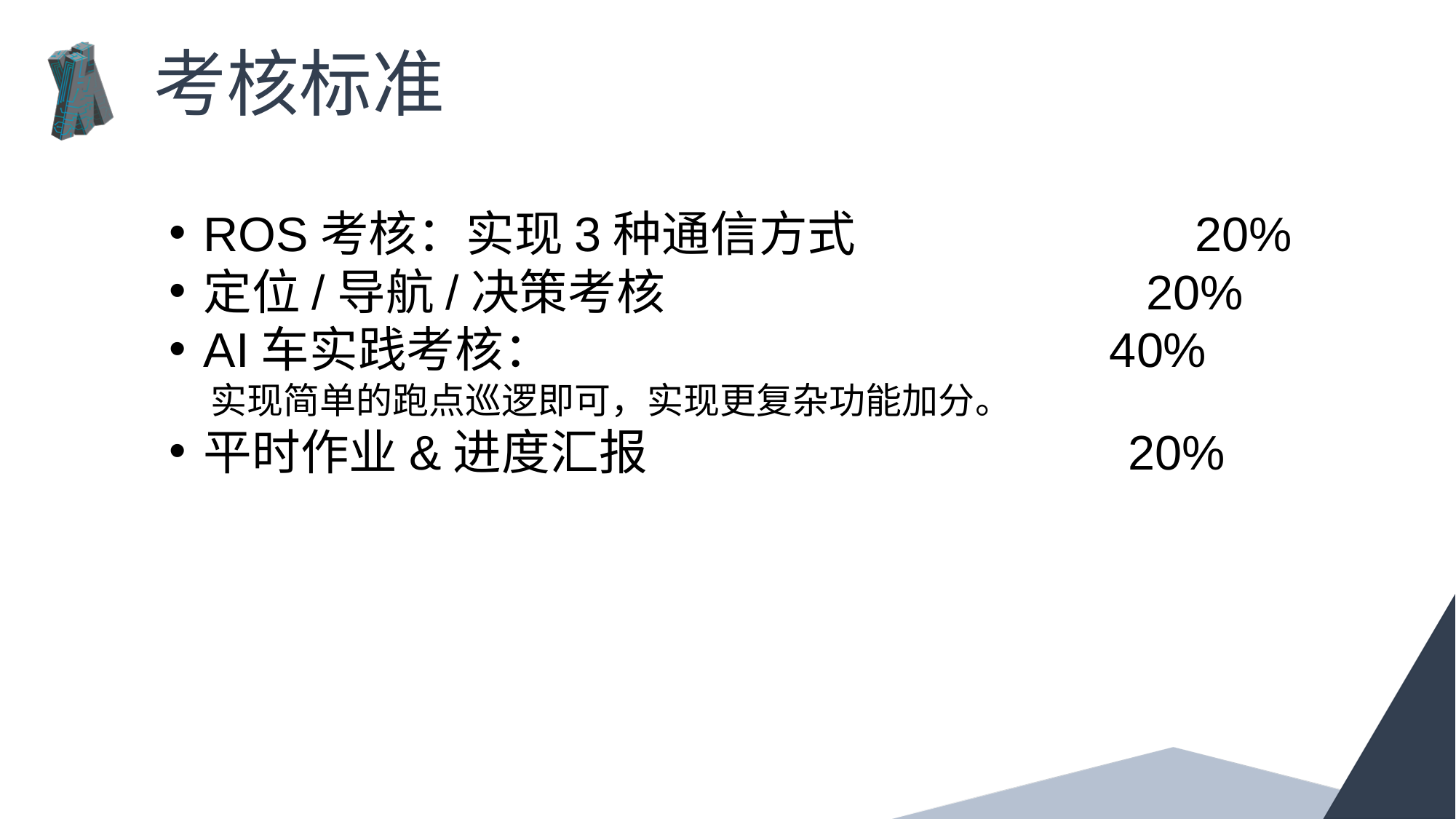

考核标准
ROS考核：实现3种通信方式                              20%
定位/导航/决策考核                                           20%
AI车实践考核：                                                  40%
    实现简单的跑点巡逻即可，实现更复杂功能加分。
平时作业&进度汇报                                           20%